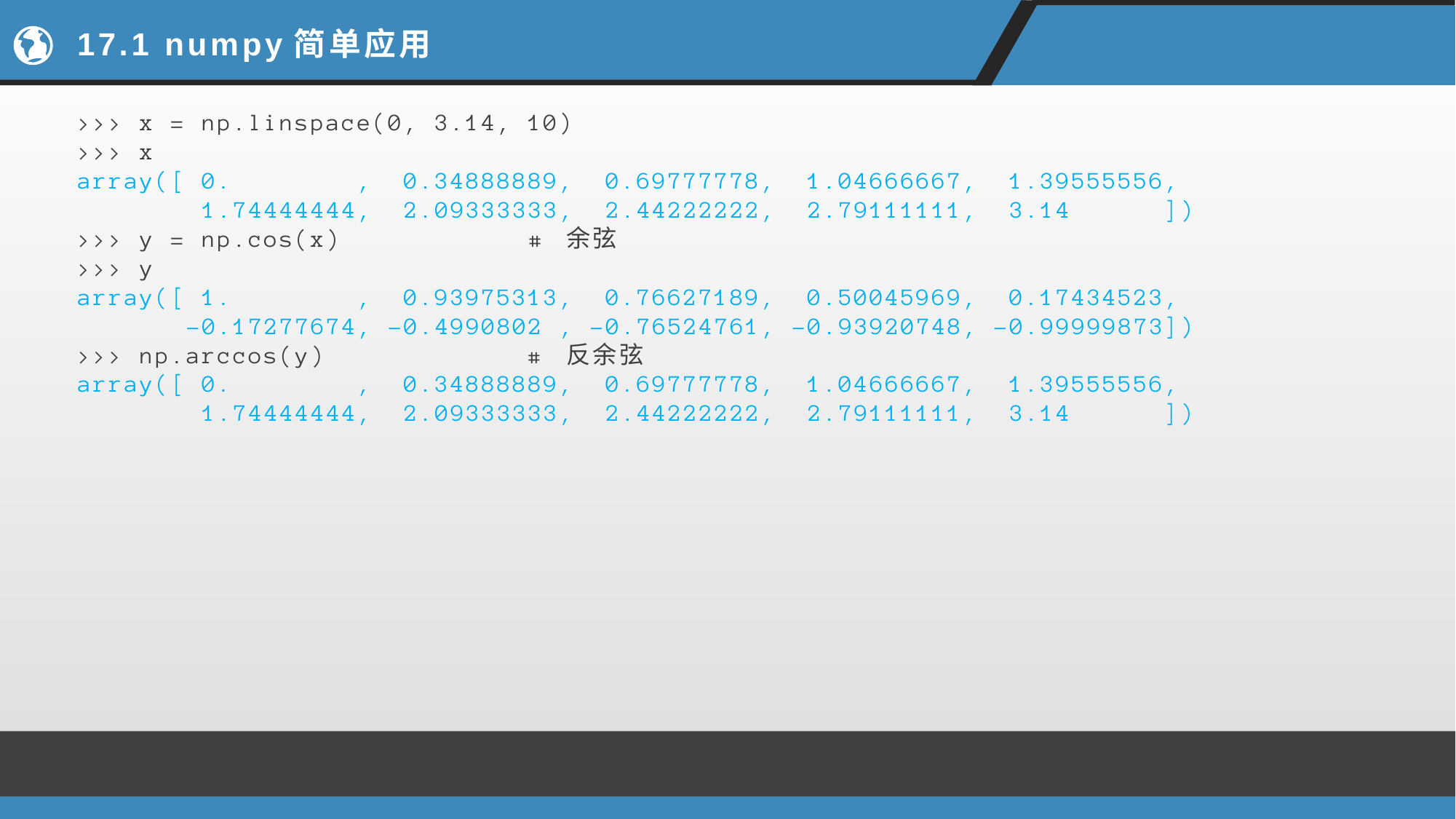

# 17.1 numpy简单应用

>>> x = np.linspace(0, 3.14, 10)
>>> x
array([ 0.        ,  0.34888889,  0.69777778,  1.04666667,  1.39555556,
        1.74444444,  2.09333333,  2.44222222,  2.79111111,  3.14      ])
>>> y = np.cos(x)            # 余弦
>>> y
array([ 1.        ,  0.93975313,  0.76627189,  0.50045969,  0.17434523,
       -0.17277674, -0.4990802 , -0.76524761, -0.93920748, -0.99999873])
>>> np.arccos(y)             # 反余弦
array([ 0.        ,  0.34888889,  0.69777778,  1.04666667,  1.39555556,
        1.74444444,  2.09333333,  2.44222222,  2.79111111,  3.14      ])